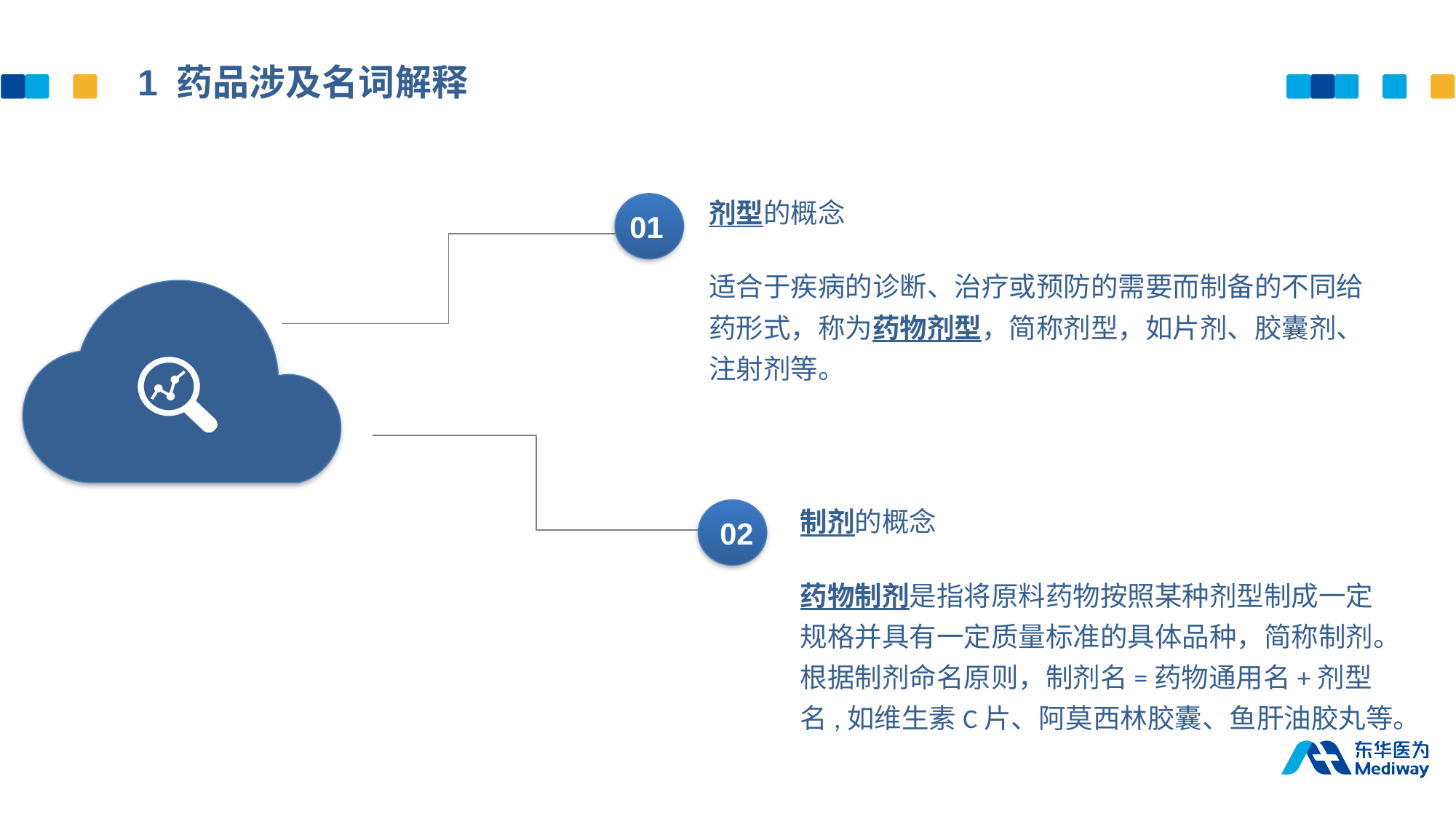

1 药品涉及名词解释
剂型的概念

适合于疾病的诊断、治疗或预防的需要而制备的不同给药形式，称为药物剂型，简称剂型，如片剂、胶囊剂、注射剂等。

01

制剂的概念

药物制剂是指将原料药物按照某种剂型制成一定规格并具有一定质量标准的具体品种，简称制剂。根据制剂命名原则，制剂名=药物通用名+剂型名,如维生素C片、阿莫西林胶囊、鱼肝油胶丸等。

02